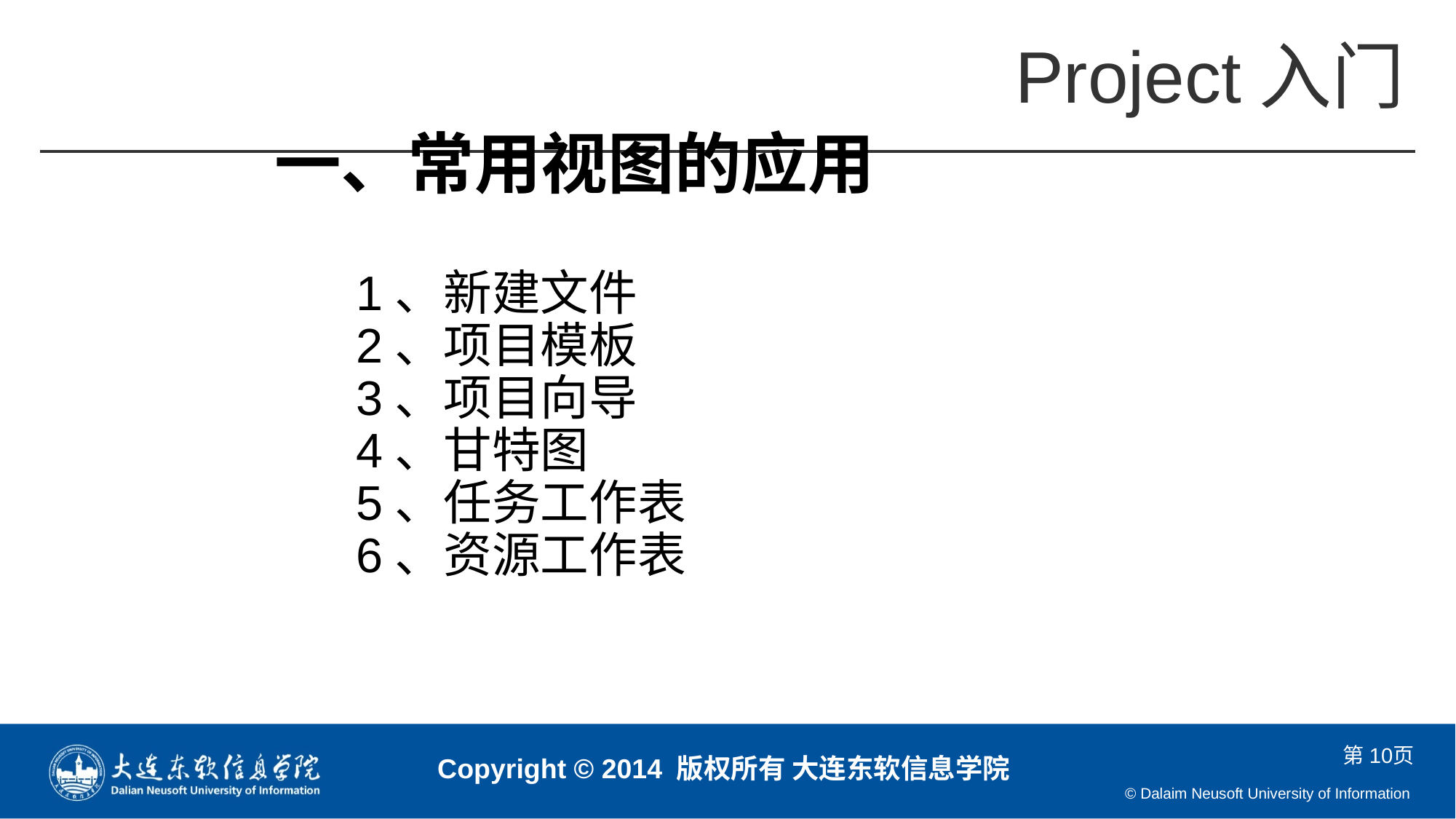

# 一、常用视图的应用
1、新建文件
2、项目模板
3、项目向导
4、甘特图
5、任务工作表
6、资源工作表